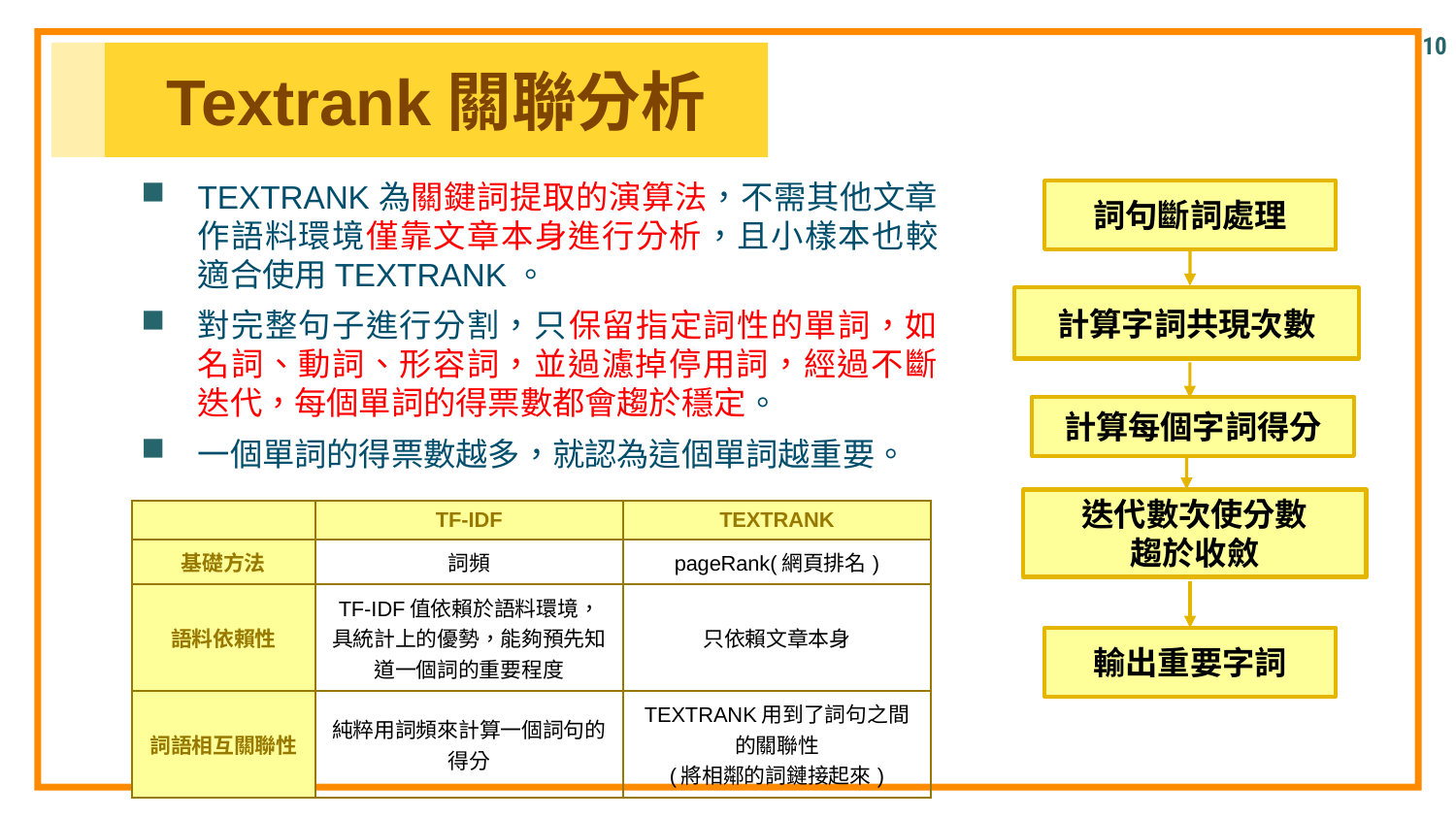

Textrank關聯分析
TEXTRANK為關鍵詞提取的演算法，不需其他文章作語料環境僅靠文章本身進行分析，且小樣本也較適合使用TEXTRANK。
對完整句子進行分割，只保留指定詞性的單詞，如名詞、動詞、形容詞，並過濾掉停用詞，經過不斷迭代，每個單詞的得票數都會趨於穩定。
一個單詞的得票數越多，就認為這個單詞越重要。
詞句斷詞處理
計算字詞共現次數
計算每個字詞得分
迭代數次使分數
趨於收斂
輸出重要字詞
|  | TF-IDF | TEXTRANK |
| --- | --- | --- |
| 基礎方法 | 詞頻 | pageRank(網頁排名) |
| 語料依賴性 | TF-IDF值依賴於語料環境，具統計上的優勢，能夠預先知道一個詞的重要程度 | 只依賴文章本身 |
| 詞語相互關聯性 | 純粹用詞頻來計算一個詞句的得分 | TEXTRANK用到了詞句之間的關聯性 (將相鄰的詞鏈接起來) |